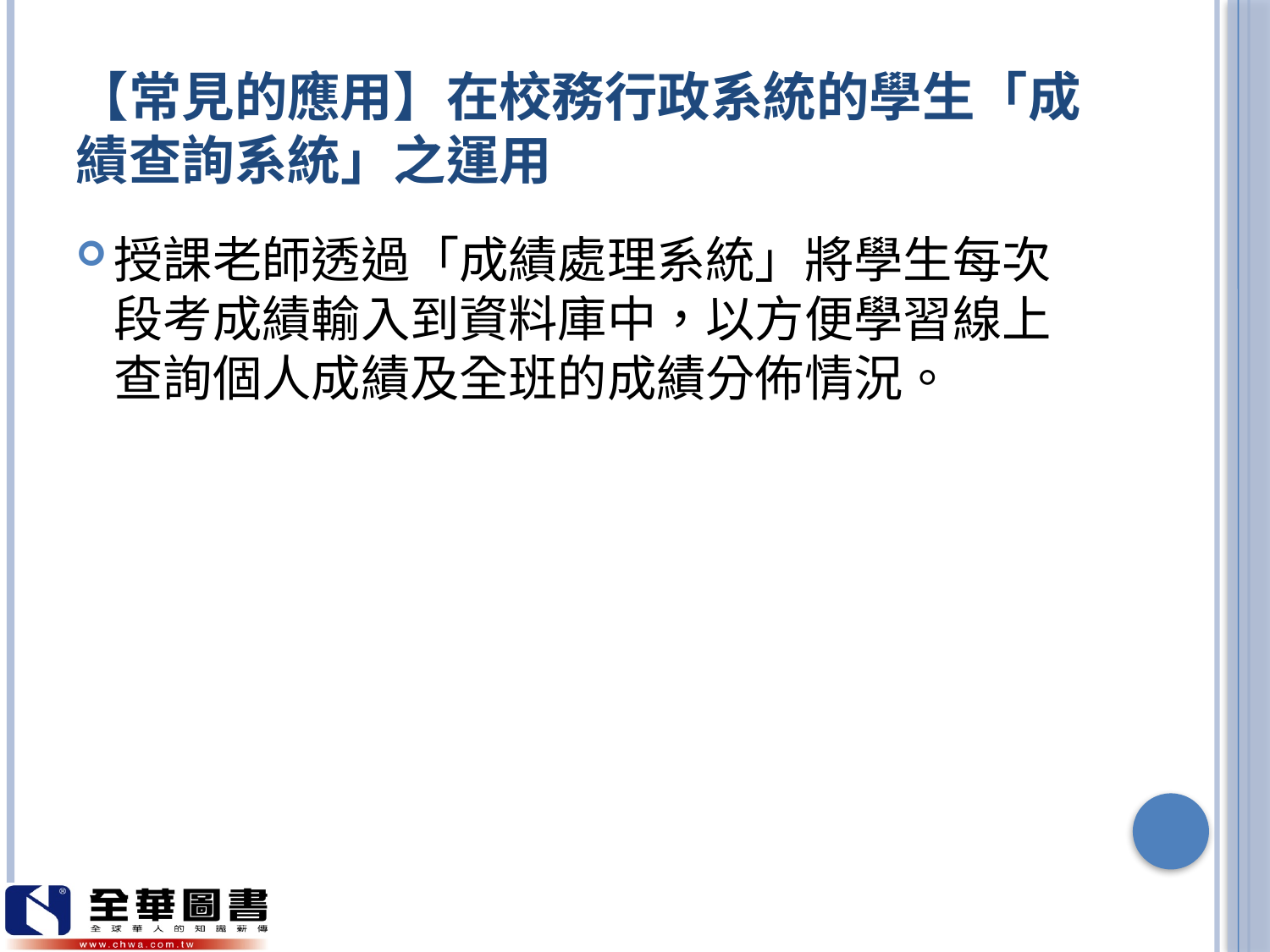

# 【常見的應用】在校務行政系統的學生「成績查詢系統」之運用
授課老師透過「成績處理系統」將學生每次段考成績輸入到資料庫中，以方便學習線上查詢個人成績及全班的成績分佈情況。